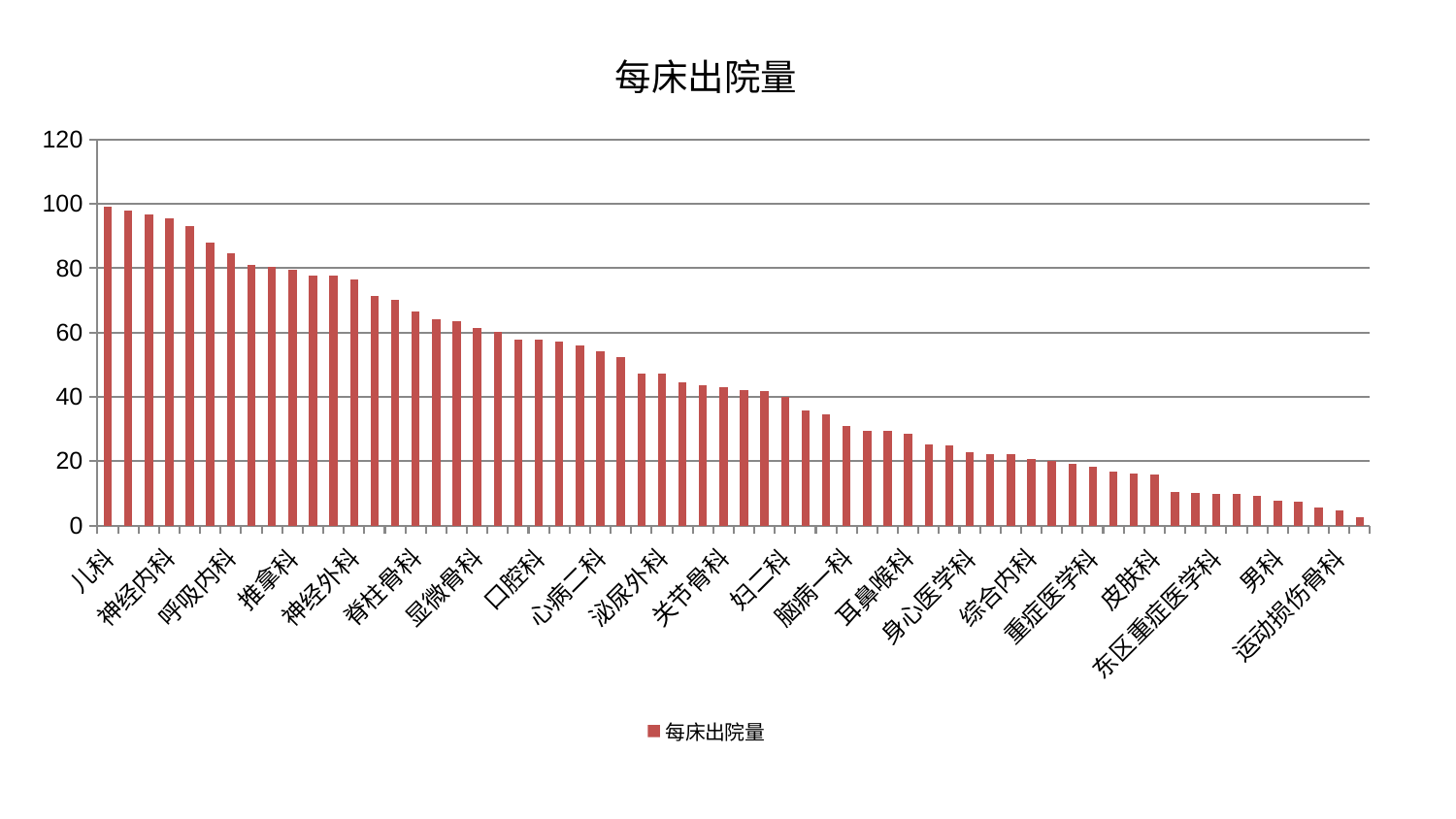

### Chart: 每床出院量

| Category | 每床出院量 |
|---|---|
| 儿科 | 99.21122732099958 |
| 小儿骨科 | 97.88150785229162 |
| 西区重症医学科 | 96.63727480169008 |
| 神经内科 | 95.60289503249572 |
| 妇科妇二科合并 | 93.15777739489725 |
| 脑病三科 | 87.97673336247718 |
| 呼吸内科 | 84.76569470816604 |
| 美容皮肤科 | 81.07421888920261 |
| 心病三科 | 80.30075627806283 |
| 推拿科 | 79.67038707302308 |
| 乳腺甲状腺外科 | 77.73090970373948 |
| 东区肾病科 | 77.71577322654659 |
| 神经外科 | 76.66121185428688 |
| 脾胃病科 | 71.26520809257269 |
| 医院 | 70.29574300077861 |
| 脊柱骨科 | 66.54666152745483 |
| 中医外治中心 | 64.29201804233222 |
| 心病四科 | 63.5371998588476 |
| 显微骨科 | 61.55651810840004 |
| 内分泌科 | 60.191785665467215 |
| 肝病科 | 57.937494263690056 |
| 口腔科 | 57.7835048138104 |
| 微创骨科 | 57.13877368831446 |
| 肾病科 | 55.99282508956129 |
| 心病二科 | 54.05499817042853 |
| 眼科 | 52.462504370160225 |
| 肿瘤内科 | 47.38176499261002 |
| 泌尿外科 | 47.32591796440384 |
| 心血管内科 | 44.395348347247385 |
| 胸外科 | 43.5699267047041 |
| 关节骨科 | 43.018556340880785 |
| 脑病二科 | 42.168463415262416 |
| 治未病中心 | 41.743461669636005 |
| 妇二科 | 39.96781808939516 |
| 周围血管科 | 35.73554018803187 |
| 心病一科 | 34.551017895827464 |
| 脑病一科 | 31.04580608601948 |
| 肝胆外科 | 29.383252803247363 |
| 创伤骨科 | 29.2868455905819 |
| 耳鼻喉科 | 28.600454282008904 |
| 针灸科 | 25.184833730844392 |
| 妇科 | 25.018025098015627 |
| 身心医学科 | 22.653349881673535 |
| 小儿推拿科 | 22.324926655998123 |
| 产科 | 22.071105327143982 |
| 综合内科 | 20.668942558796367 |
| 骨科 | 20.112249071436562 |
| 康复科 | 19.214457210751657 |
| 重症医学科 | 18.139422812350325 |
| 血液科 | 16.88958556457809 |
| 脾胃科消化科合并 | 16.106813536676555 |
| 皮肤科 | 15.763577205494261 |
| 风湿病科 | 10.44732429440165 |
| 中医经典科 | 10.060250041924412 |
| 东区重症医学科 | 9.779517677027272 |
| 普通外科 | 9.666475790515872 |
| 肾脏内科 | 9.332030742276597 |
| 男科 | 7.683209853030326 |
| 肛肠科 | 7.435793937076607 |
| 老年医学科 | 5.702228070136406 |
| 运动损伤骨科 | 4.560232796463115 |
| 消化内科 | 2.5838419435648685 |
50